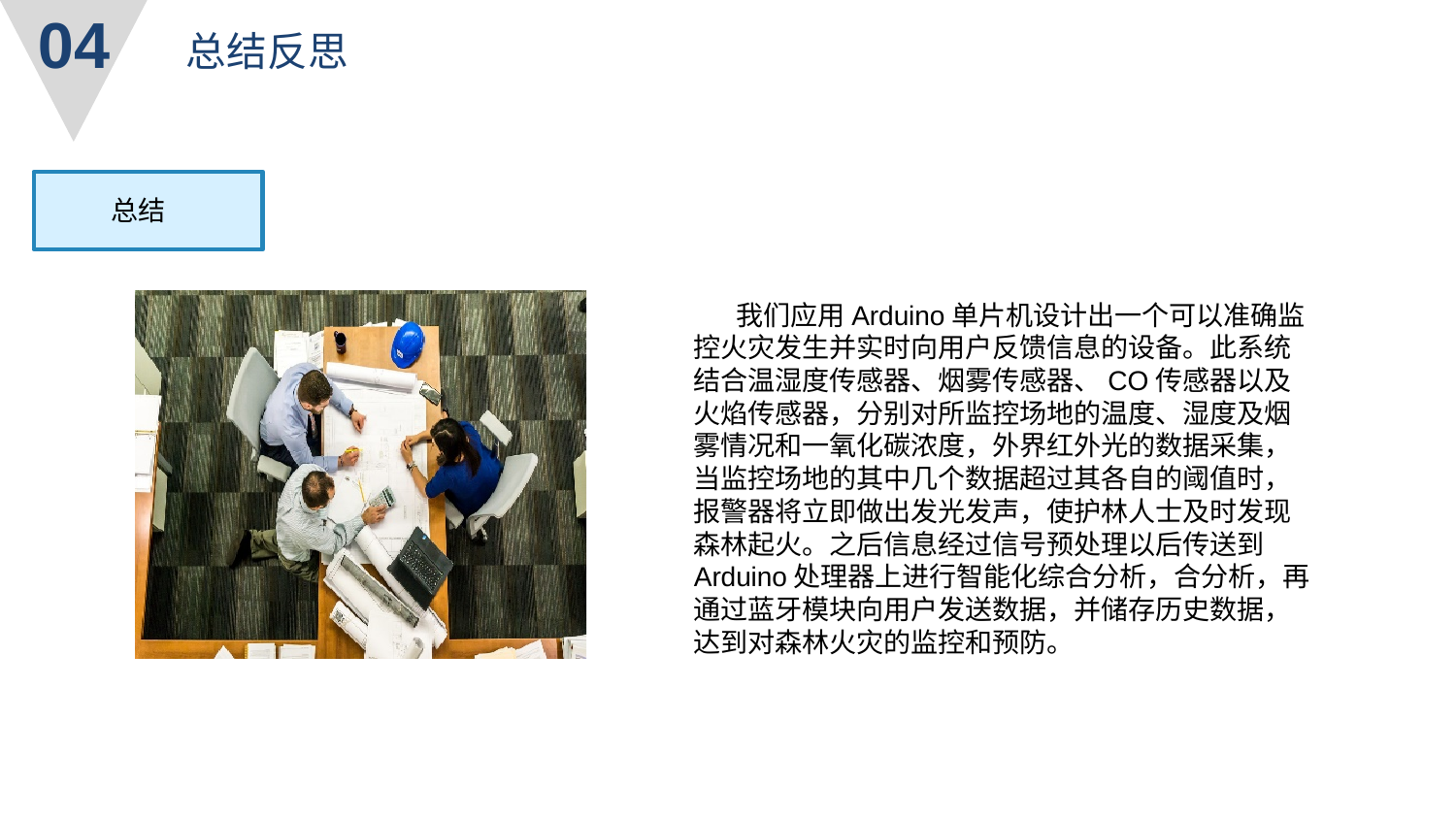

04
总结反思

   总结

我们应用Arduino单片机设计出一个可以准确监控火灾发生并实时向用户反馈信息的设备。此系统结合温湿度传感器、烟雾传感器、CO传感器以及火焰传感器，分别对所监控场地的温度、湿度及烟雾情况和一氧化碳浓度，外界红外光的数据采集，当监控场地的其中几个数据超过其各自的阈值时，报警器将立即做出发光发声，使护林人士及时发现森林起火。之后信息经过信号预处理以后传送到Arduino处理器上进行智能化综合分析，合分析，再通过蓝牙模块向用户发送数据，并储存历史数据，达到对森林火灾的监控和预防。